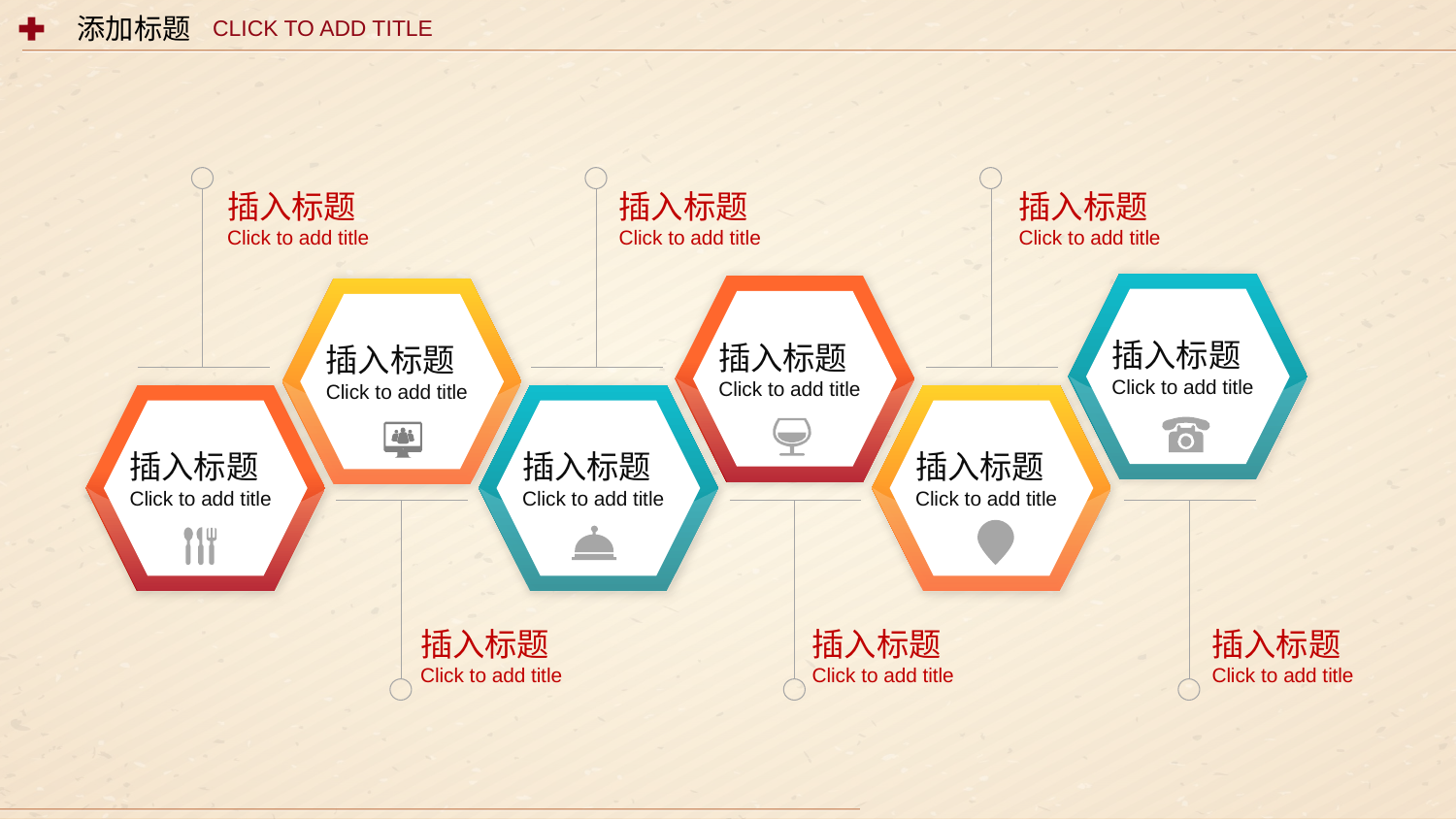

添加标题
CLICK TO ADD TITLE

插入标题
Click to add title
插入标题
Click to add title
插入标题
Click to add title

插入标题
Click to add title

插入标题
Click to add title

插入标题
Click to add title

插入标题
Click to add title

插入标题
Click to add title

插入标题
Click to add title

插入标题
Click to add title
插入标题
Click to add title
插入标题
Click to add title